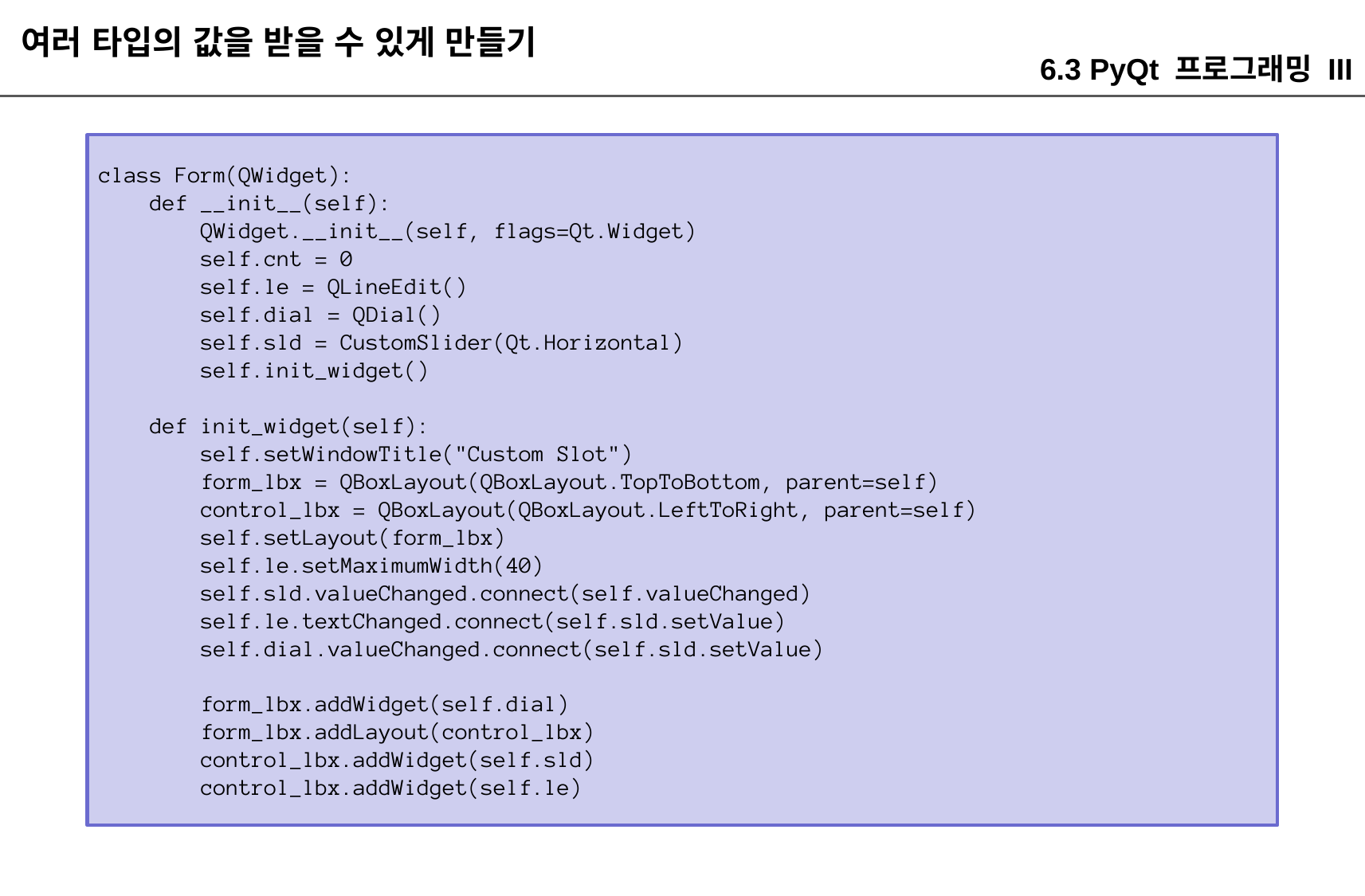

여러 타입의 값을 받을 수 있게 만들기
6.3 PyQt 프로그래밍 III
class Form(QWidget):
    def __init__(self):
        QWidget.__init__(self, flags=Qt.Widget)
        self.cnt = 0
        self.le = QLineEdit()
        self.dial = QDial()
        self.sld = CustomSlider(Qt.Horizontal)
        self.init_widget()

    def init_widget(self):
        self.setWindowTitle("Custom Slot")
        form_lbx = QBoxLayout(QBoxLayout.TopToBottom, parent=self)
        control_lbx = QBoxLayout(QBoxLayout.LeftToRight, parent=self)
        self.setLayout(form_lbx)
        self.le.setMaximumWidth(40)
        self.sld.valueChanged.connect(self.valueChanged)
        self.le.textChanged.connect(self.sld.setValue)
        self.dial.valueChanged.connect(self.sld.setValue)

        form_lbx.addWidget(self.dial)
        form_lbx.addLayout(control_lbx)
        control_lbx.addWidget(self.sld)
        control_lbx.addWidget(self.le)